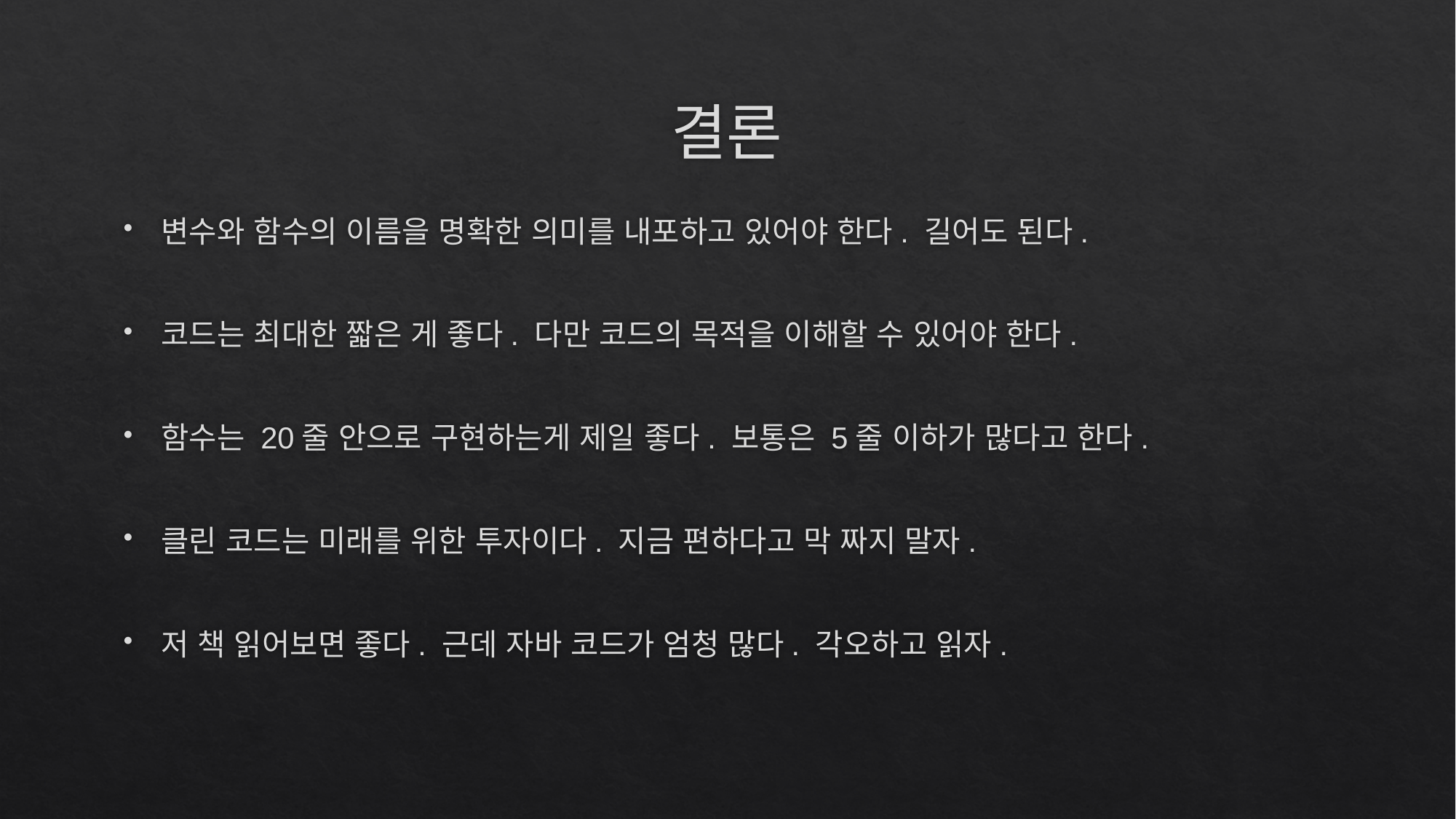

# 결론
변수와 함수의 이름을 명확한 의미를 내포하고 있어야 한다. 길어도 된다.

코드는 최대한 짧은 게 좋다. 다만 코드의 목적을 이해할 수 있어야 한다.

함수는 20줄 안으로 구현하는게 제일 좋다. 보통은 5줄 이하가 많다고 한다.

클린 코드는 미래를 위한 투자이다. 지금 편하다고 막 짜지 말자.

저 책 읽어보면 좋다. 근데 자바 코드가 엄청 많다. 각오하고 읽자.